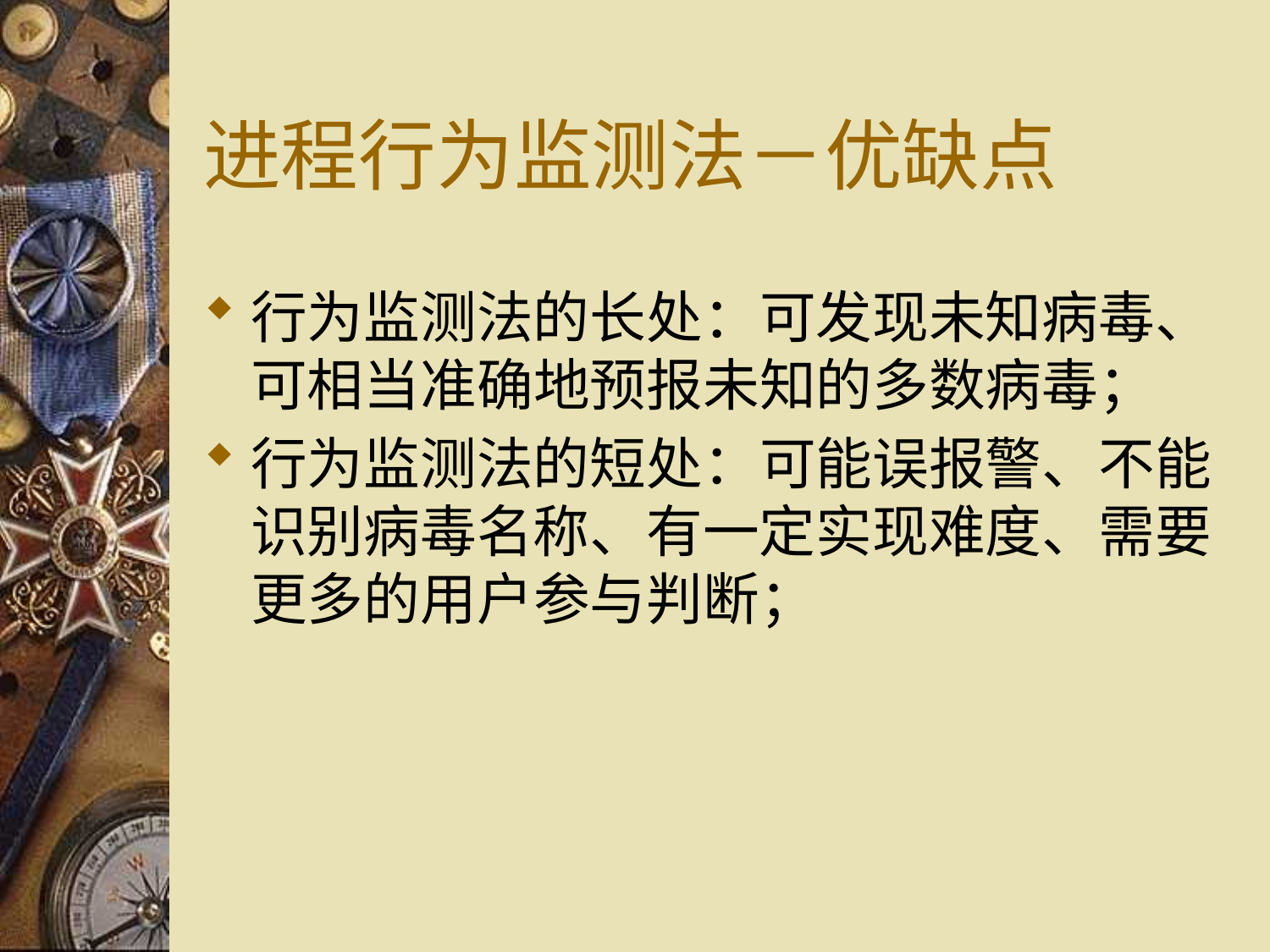

# 进程行为监测法－优缺点
行为监测法的长处：可发现未知病毒、可相当准确地预报未知的多数病毒；
行为监测法的短处：可能误报警、不能识别病毒名称、有一定实现难度、需要更多的用户参与判断；